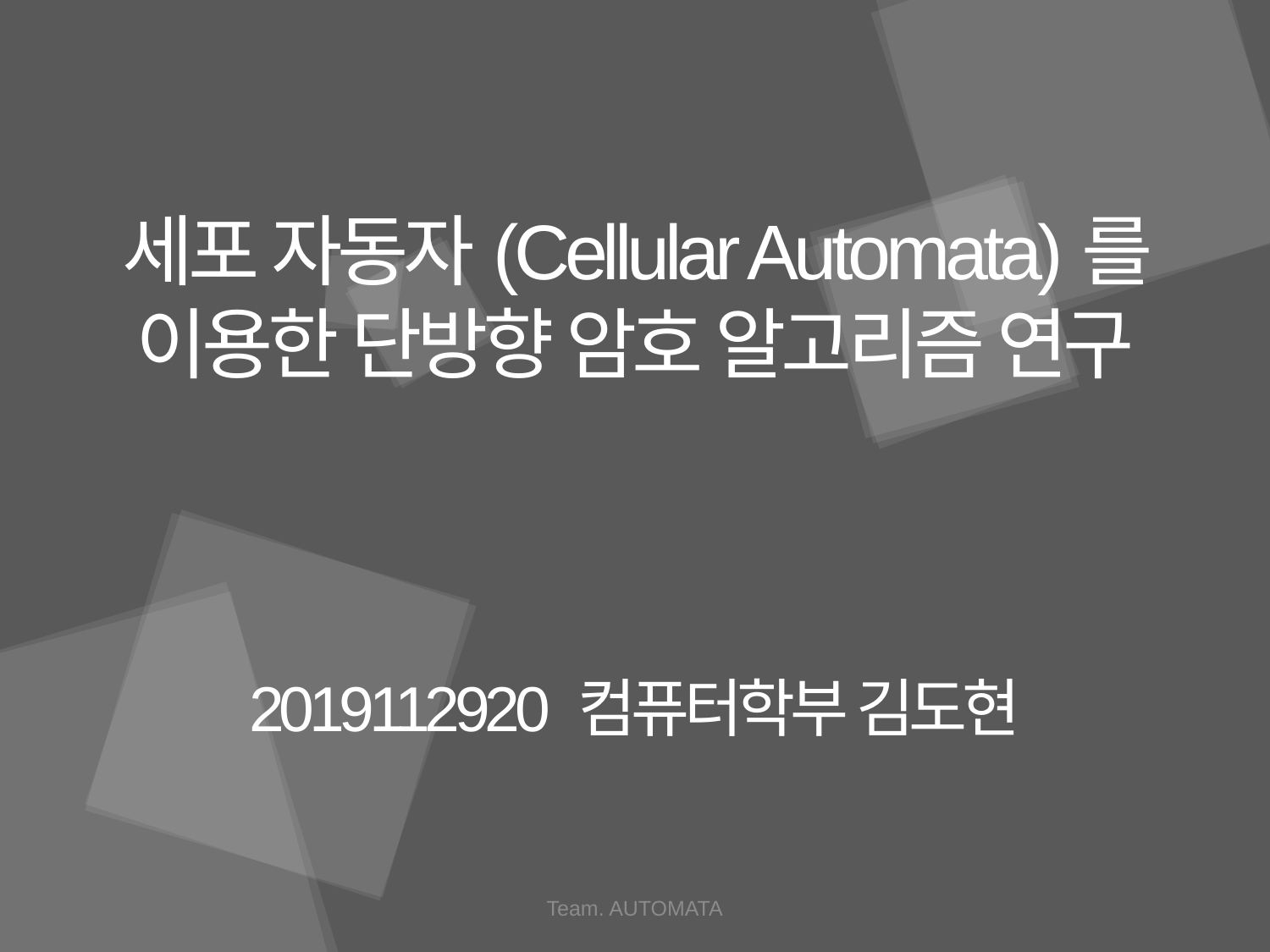

세포 자동자(Cellular Automata)를 이용한 단방향 암호 알고리즘 연구
2019112920 컴퓨터학부 김도현
Team. AUTOMATA